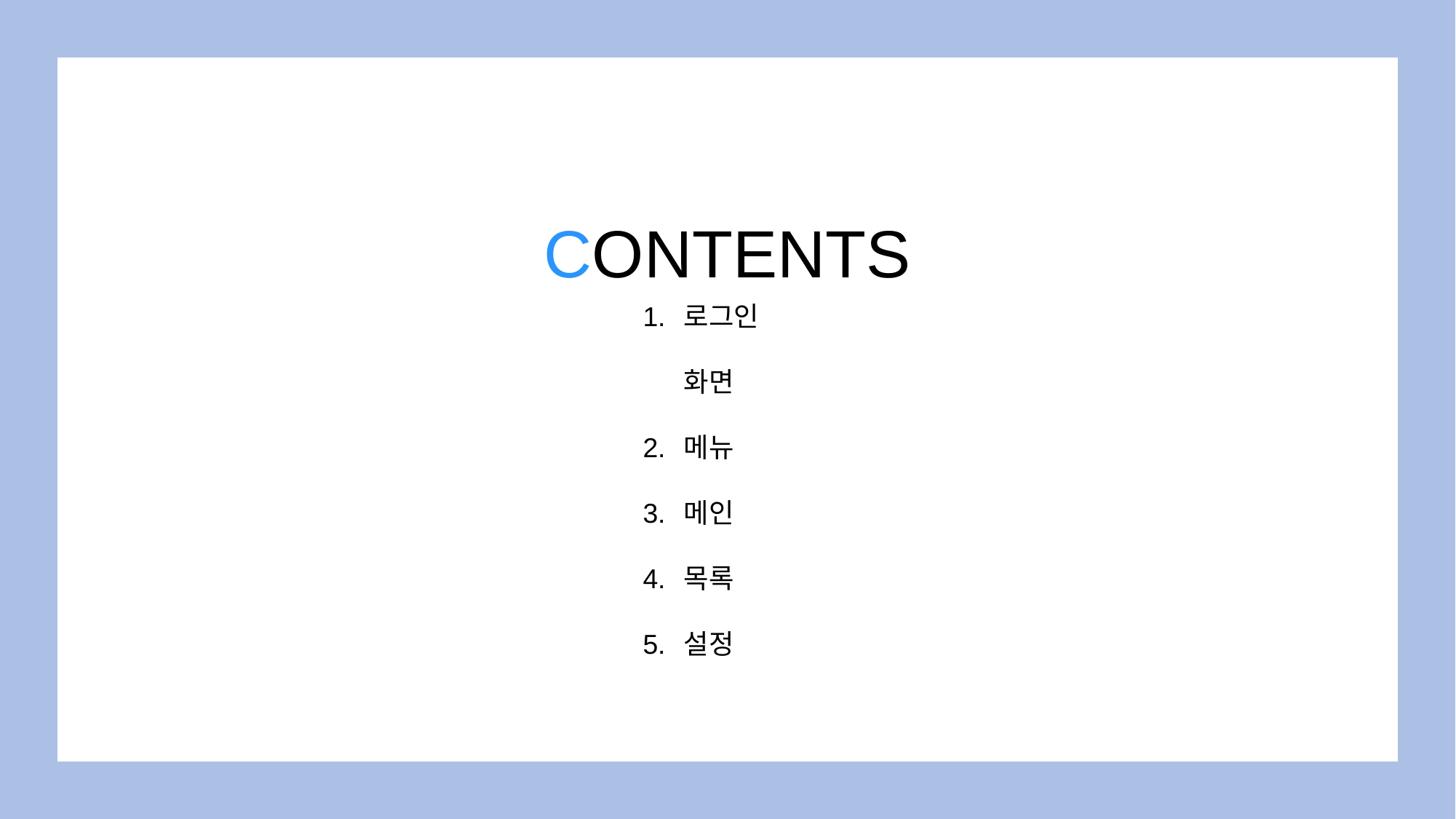

CONTENTS
로그인 화면
메뉴
메인
목록
설정